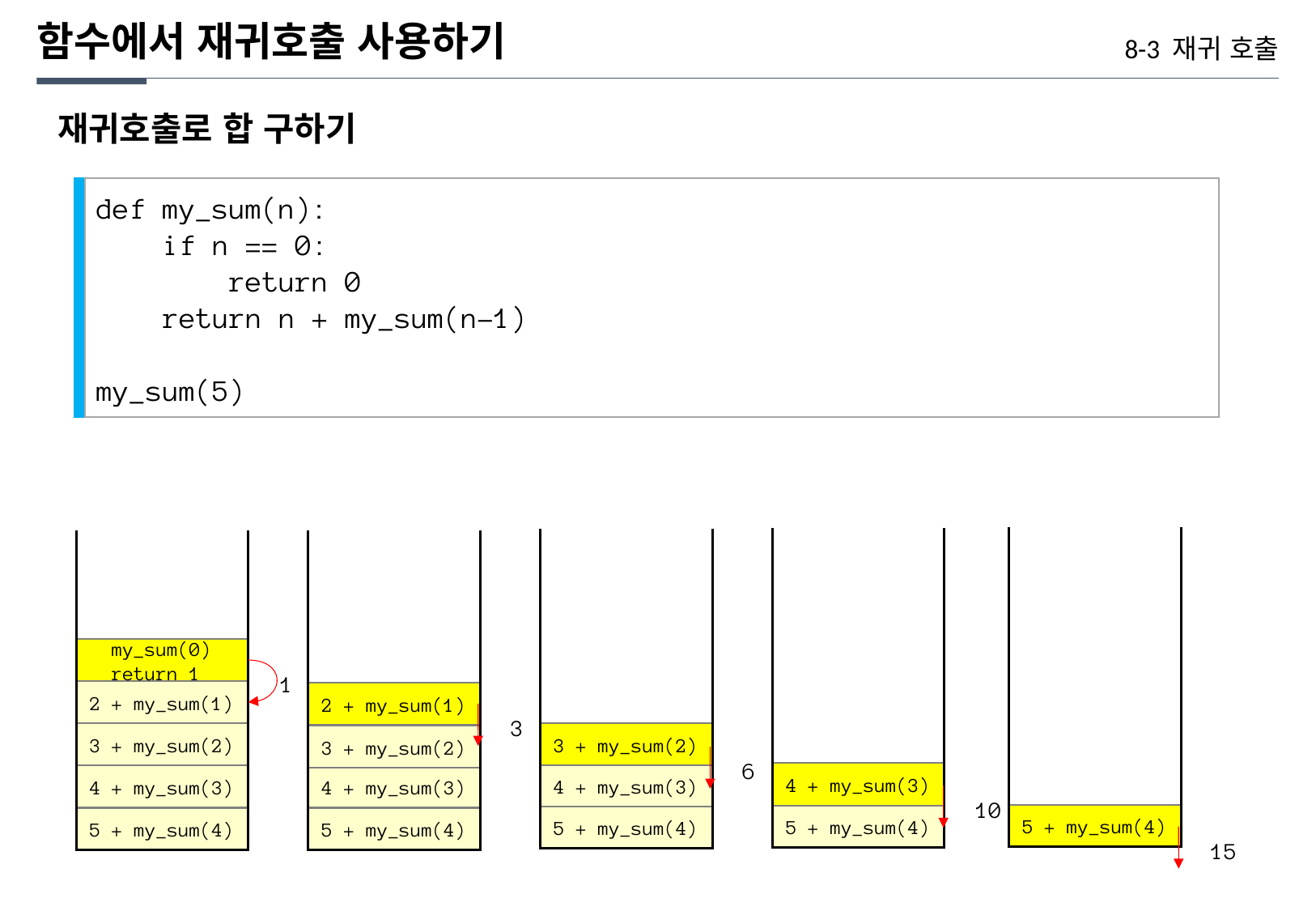

함수에서 재귀호출 사용하기
8-3 재귀 호출
재귀호출로 합 구하기

def my_sum(n):
    if n == 0:
        return 0
    return n + my_sum(n-1)

my_sum(5)
my_sum(0) return 1
1
2 + my_sum(1)
2 + my_sum(1)
3
3 + my_sum(2)
3 + my_sum(2)
3 + my_sum(2)
6
4 + my_sum(3)
4 + my_sum(3)
4 + my_sum(3)
4 + my_sum(3)
10
5 + my_sum(4)
5 + my_sum(4)
5 + my_sum(4)
5 + my_sum(4)
5 + my_sum(4)
15